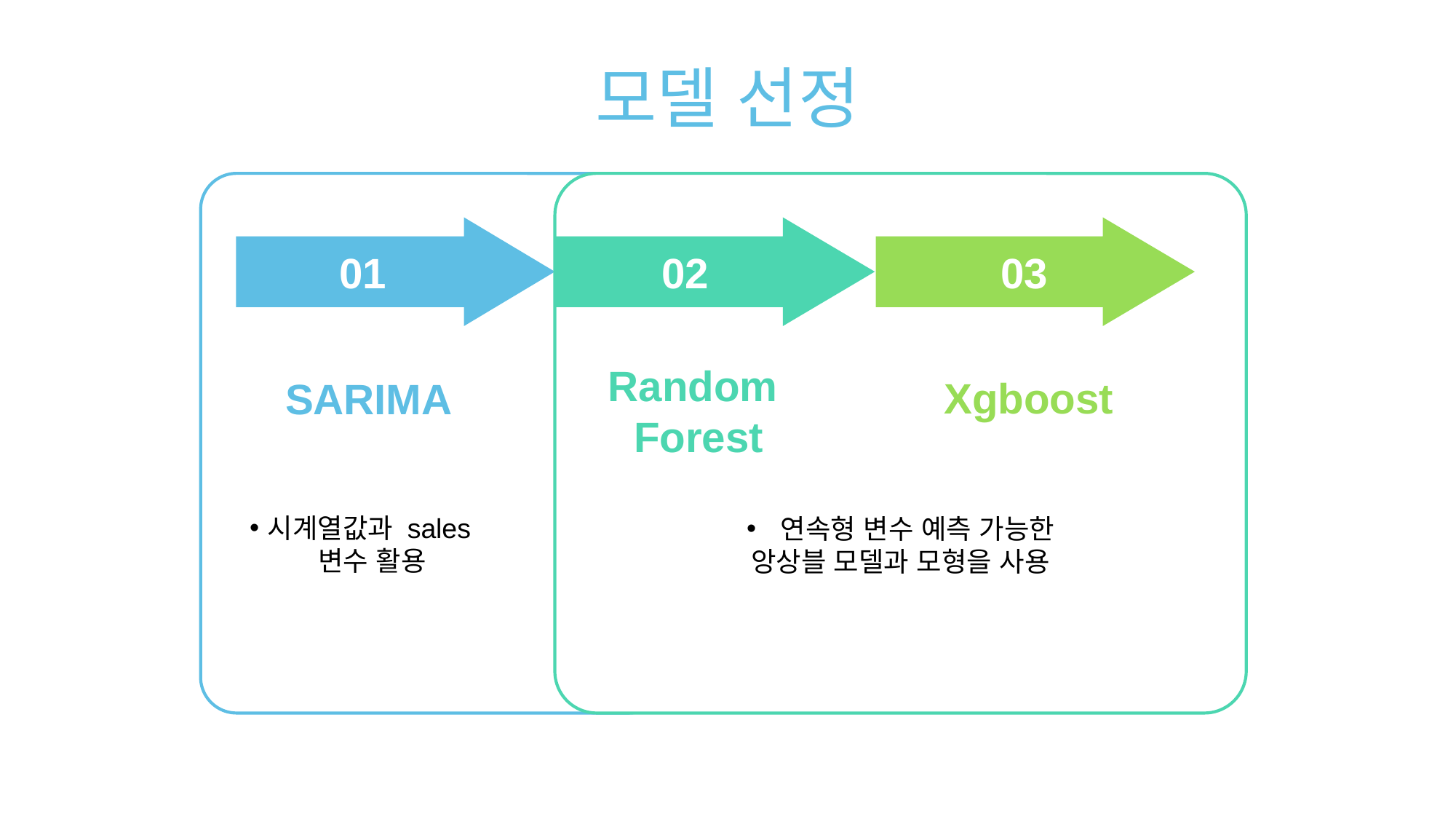

모델 선정

01
02
03
Random
Forest

Xgboost
SARIMA
시계열값과 sales변수 활용
연속형 변수 예측 가능한
앙상블 모델과 모형을 사용